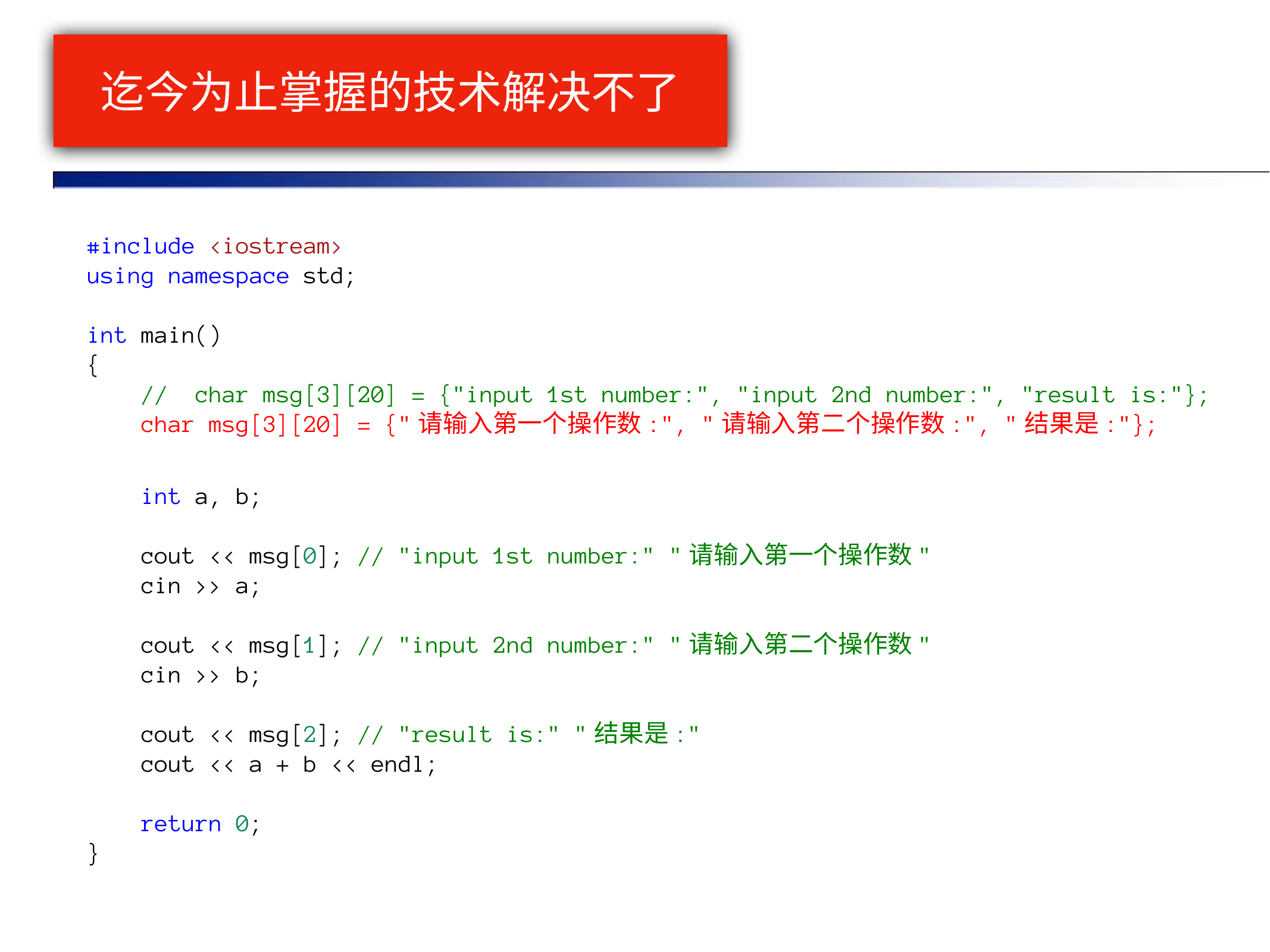

# 迄今为止掌握的技术解决不了
#include <iostream>
using namespace std;
int main()
{
    //  char msg[3][20] = {"input 1st number:", "input 2nd number:", "result is:"};
    char msg[3][20] = {"请输入第一个操作数:", "请输入第二个操作数:", "结果是:"};
    int a, b;
    cout << msg[0]; // "input 1st number:" "请输入第一个操作数"
    cin >> a;
    cout << msg[1]; // "input 2nd number:" "请输入第二个操作数"
    cin >> b;
    cout << msg[2]; // "result is:" "结果是:"
    cout << a + b << endl;
    return 0;
}